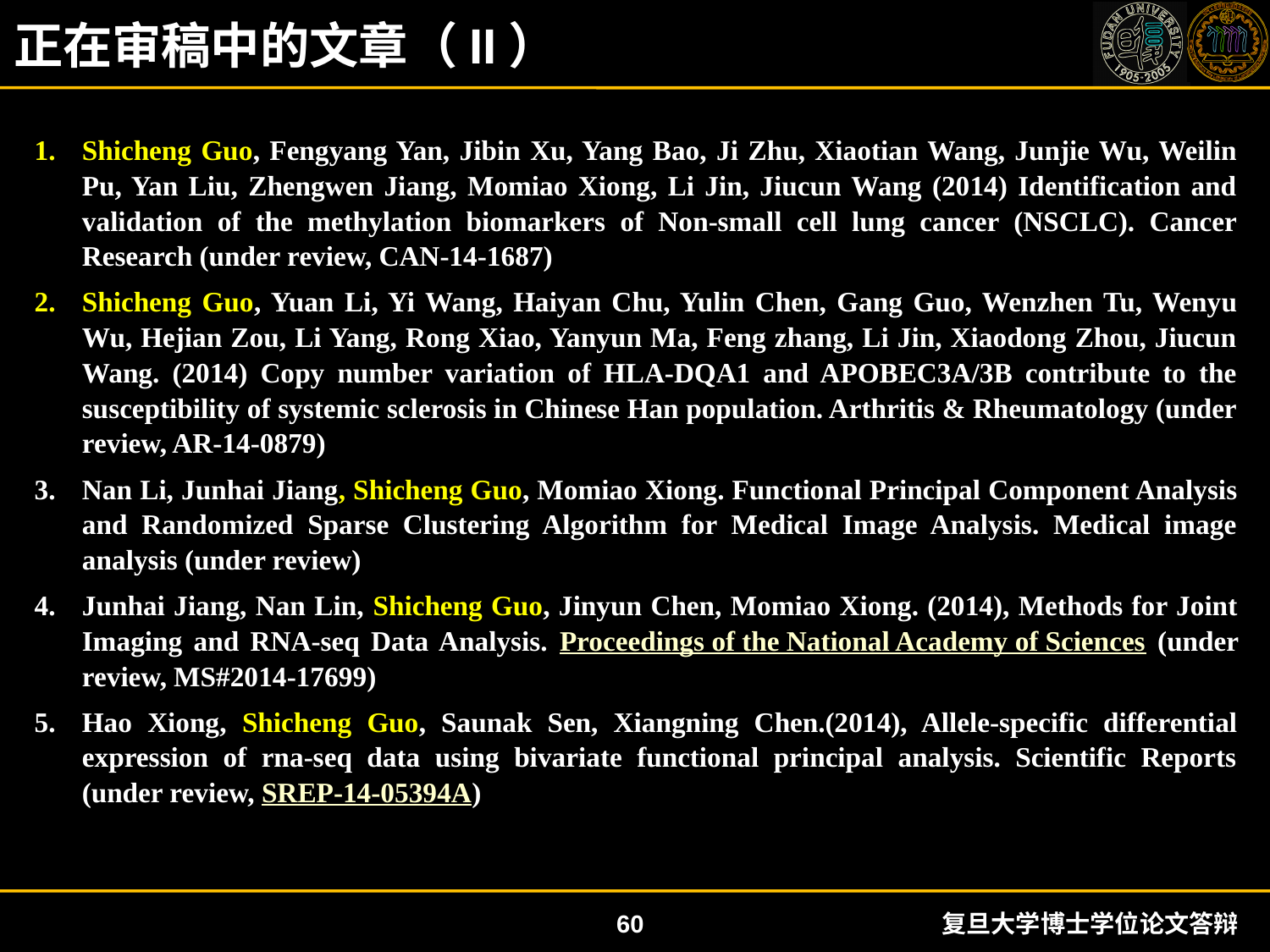

正在审稿中的文章（II）
Shicheng Guo, Fengyang Yan, Jibin Xu, Yang Bao, Ji Zhu, Xiaotian Wang, Junjie Wu, Weilin Pu, Yan Liu, Zhengwen Jiang, Momiao Xiong, Li Jin, Jiucun Wang (2014) Identification and validation of the methylation biomarkers of Non-small cell lung cancer (NSCLC). Cancer Research (under review, CAN-14-1687)
Shicheng Guo, Yuan Li, Yi Wang, Haiyan Chu, Yulin Chen, Gang Guo, Wenzhen Tu, Wenyu Wu, Hejian Zou, Li Yang, Rong Xiao, Yanyun Ma, Feng zhang, Li Jin, Xiaodong Zhou, Jiucun Wang. (2014) Copy number variation of HLA-DQA1 and APOBEC3A/3B contribute to the susceptibility of systemic sclerosis in Chinese Han population. Arthritis & Rheumatology (under review, AR-14-0879)
Nan Li, Junhai Jiang, Shicheng Guo, Momiao Xiong. Functional Principal Component Analysis and Randomized Sparse Clustering Algorithm for Medical Image Analysis. Medical image analysis (under review)
Junhai Jiang, Nan Lin, Shicheng Guo, Jinyun Chen, Momiao Xiong. (2014), Methods for Joint Imaging and RNA-seq Data Analysis. Proceedings of the National Academy of Sciences (under review, MS#2014-17699)
Hao Xiong, Shicheng Guo, Saunak Sen, Xiangning Chen.(2014), Allele-specific differential expression of rna-seq data using bivariate functional principal analysis. Scientific Reports (under review, SREP-14-05394A)
60
复旦大学博士学位论文答辩